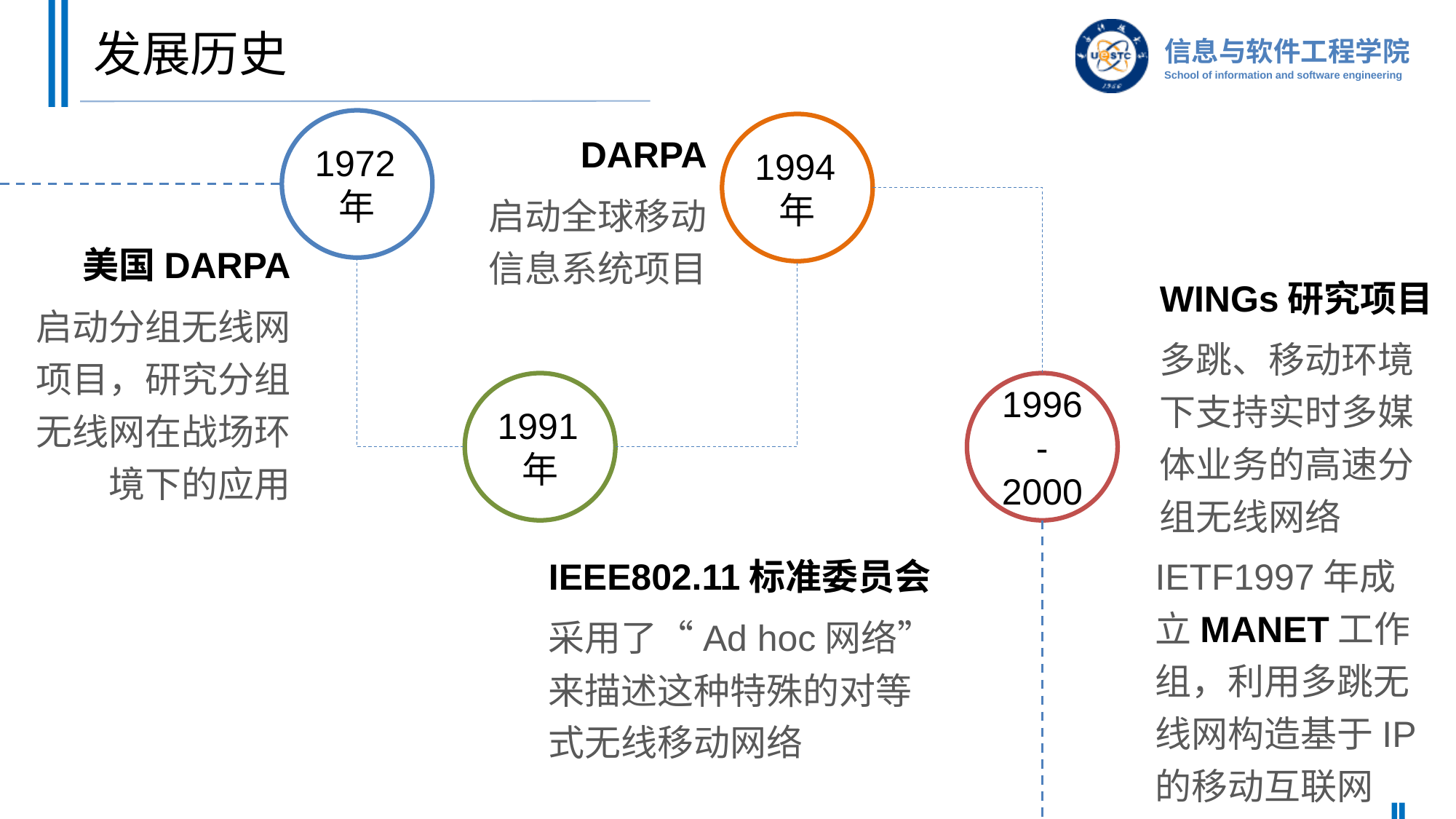

# 发展历史
1972年
1994年
DARPA
启动全球移动信息系统项目
美国DARPA
启动分组无线网项目，研究分组无线网在战场环境下的应用
WINGs研究项目
多跳、移动环境下支持实时多媒体业务的高速分组无线网络
1991年
1996-2000
IEEE802.11标准委员会
采用了“Ad hoc网络”来描述这种特殊的对等式无线移动网络
IETF1997年成立MANET工作组，利用多跳无线网构造基于IP的移动互联网